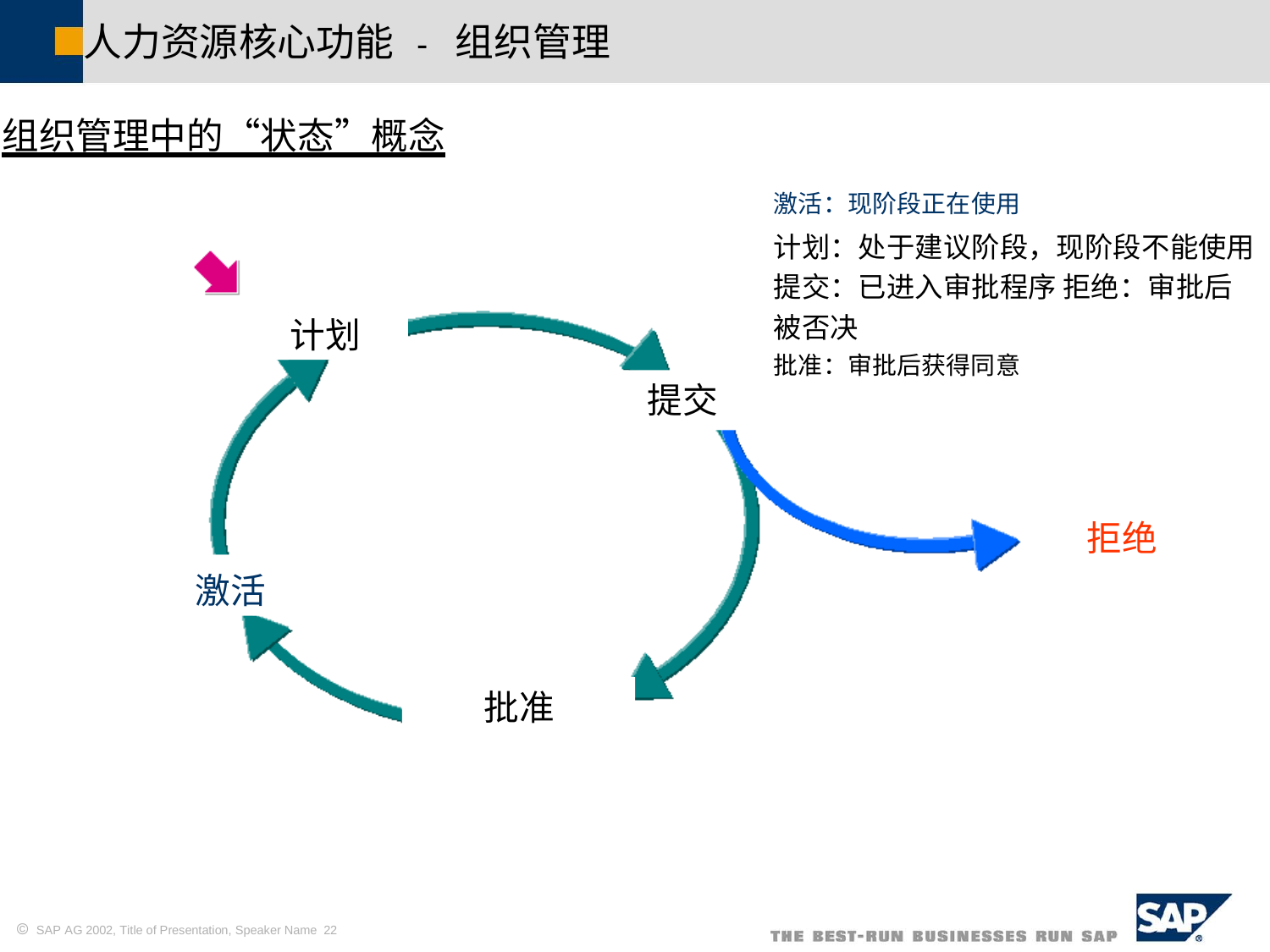

人力资源核心功能	-	组织管理
组织管理中的“状态”概念
激活：现阶段正在使用
计划：处于建议阶段，现阶段不能使用 提交：已进入审批程序 拒绝：审批后被否决

计划
批准：审批后获得同意

提交

拒绝

激活

批准
©  SAP AG 2002, Title of Presentation, Speaker Name  22